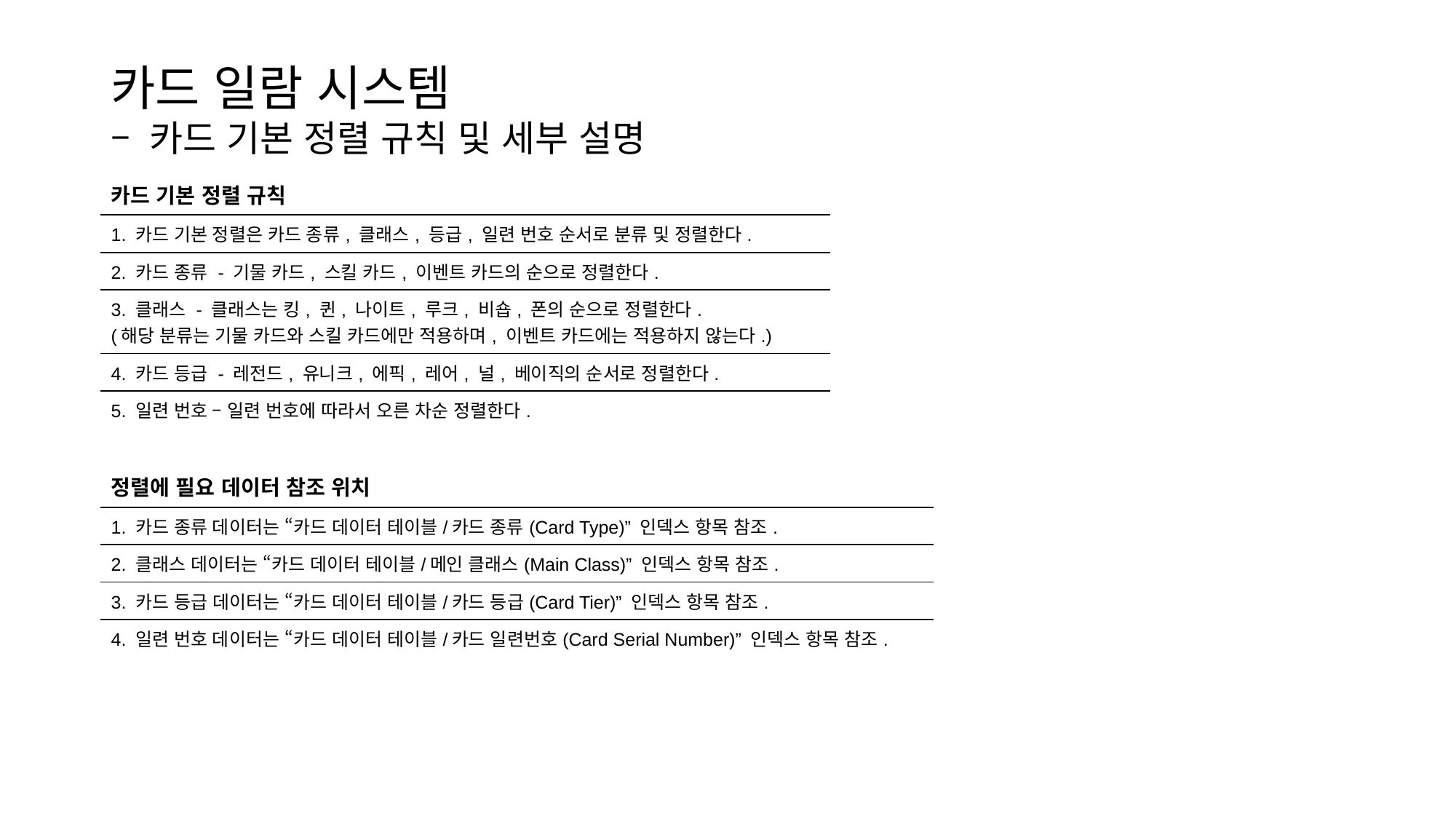

카드 일람 시스템
– 카드 기본 정렬 규칙 및 세부 설명
| 카드 기본 정렬 규칙 |
| --- |
| 1. 카드 기본 정렬은 카드 종류, 클래스, 등급, 일련 번호 순서로 분류 및 정렬한다. |
| 2. 카드 종류 - 기물 카드, 스킬 카드, 이벤트 카드의 순으로 정렬한다. |
| 3. 클래스 - 클래스는 킹, 퀸, 나이트, 루크, 비숍, 폰의 순으로 정렬한다. (해당 분류는 기물 카드와 스킬 카드에만 적용하며, 이벤트 카드에는 적용하지 않는다.) |
| 4. 카드 등급 - 레전드, 유니크, 에픽, 레어, 널, 베이직의 순서로 정렬한다. |
| 5. 일련 번호 – 일련 번호에 따라서 오른 차순 정렬한다. |
| 정렬에 필요 데이터 참조 위치 |
| --- |
| 1. 카드 종류 데이터는 “카드 데이터 테이블/카드 종류(Card Type)” 인덱스 항목 참조. |
| 2. 클래스 데이터는 “카드 데이터 테이블/메인 클래스(Main Class)” 인덱스 항목 참조. |
| 3. 카드 등급 데이터는 “카드 데이터 테이블/카드 등급(Card Tier)” 인덱스 항목 참조. |
| 4. 일련 번호 데이터는 “카드 데이터 테이블/카드 일련번호(Card Serial Number)” 인덱스 항목 참조. |